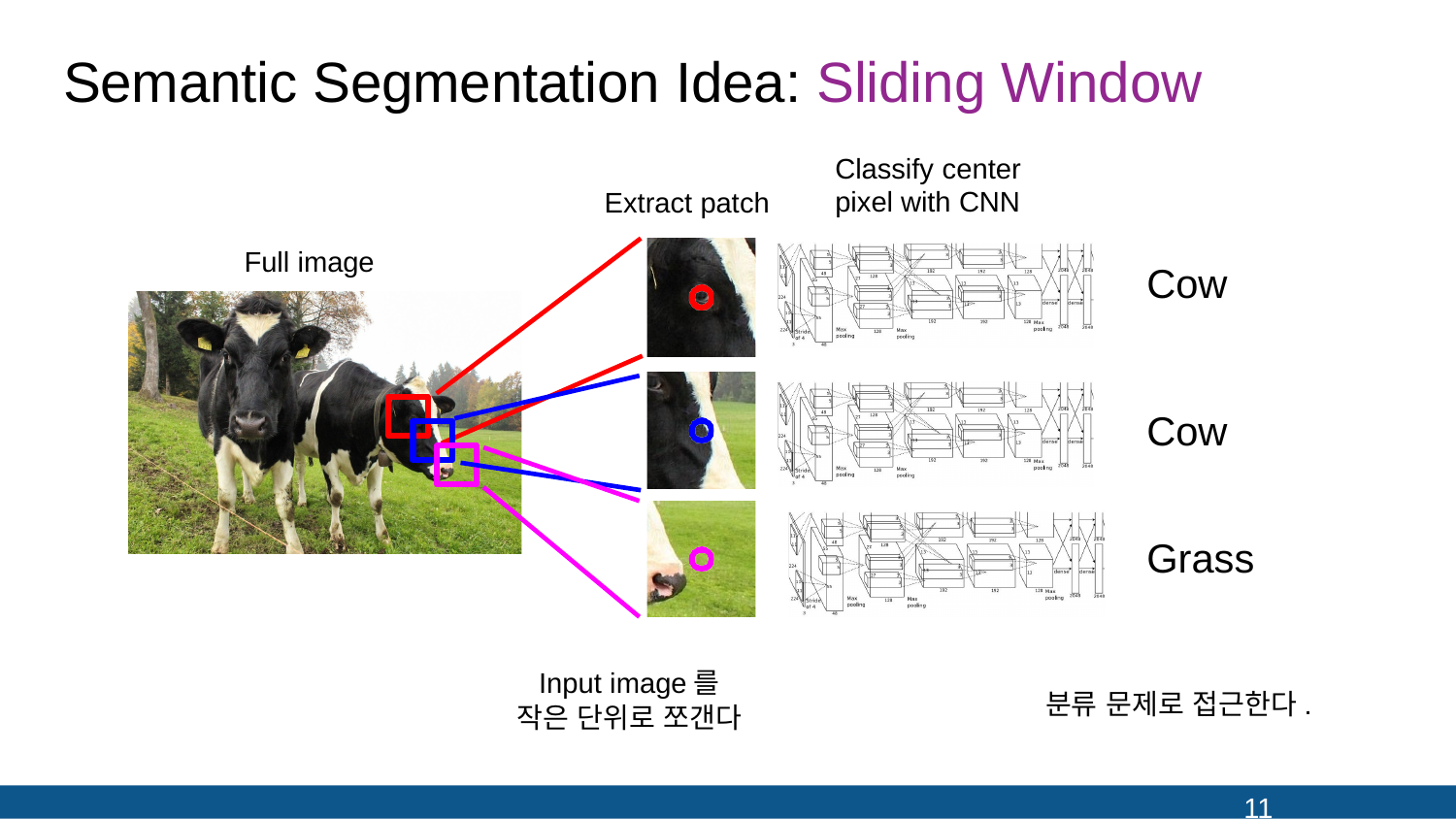

# Semantic Segmentation Idea: Sliding Window
Classify center  pixel with CNN
Extract patch

Full image

Cow

Cow

Grass

Input image를
작은 단위로 쪼갠다
분류 문제로 접근한다.
11